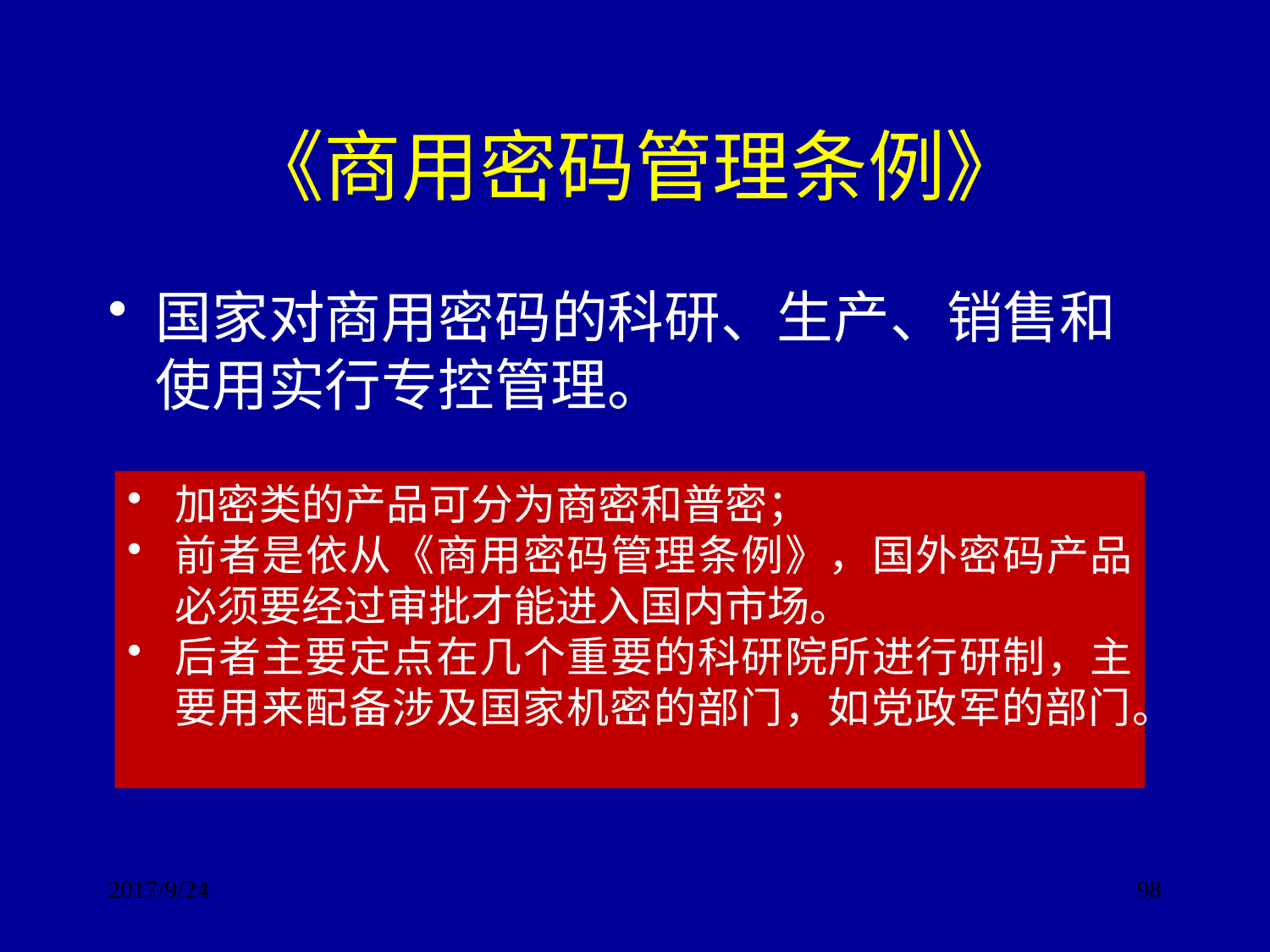

# 《商用密码管理条例》
国家对商用密码的科研、生产、销售和使用实行专控管理。
加密类的产品可分为商密和普密；
前者是依从《商用密码管理条例》，国外密码产品必须要经过审批才能进入国内市场。
后者主要定点在几个重要的科研院所进行研制，主要用来配备涉及国家机密的部门，如党政军的部门。
2017/9/24
98